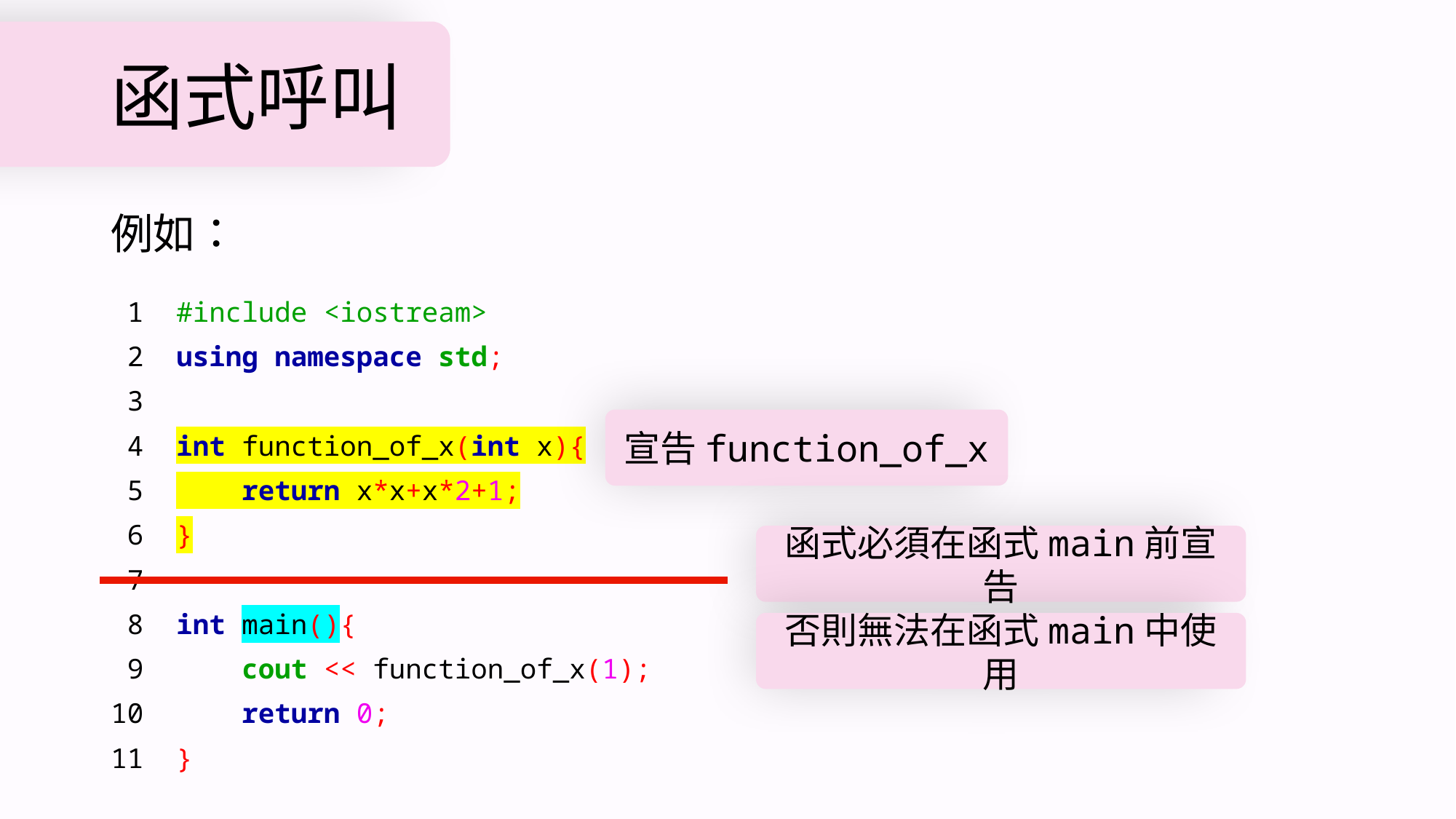

# 函式呼叫
例如：

 1  #include <iostream>
 2  using namespace std;
 3
 4  int function_of_x(int x){
 5      return x*x+x*2+1;
 6  }
 7
 8  int main(){
 9      cout << function_of_x(1);
10      return 0;
11  }
宣告function_of_x
函式必須在函式main前宣告
否則無法在函式main中使用